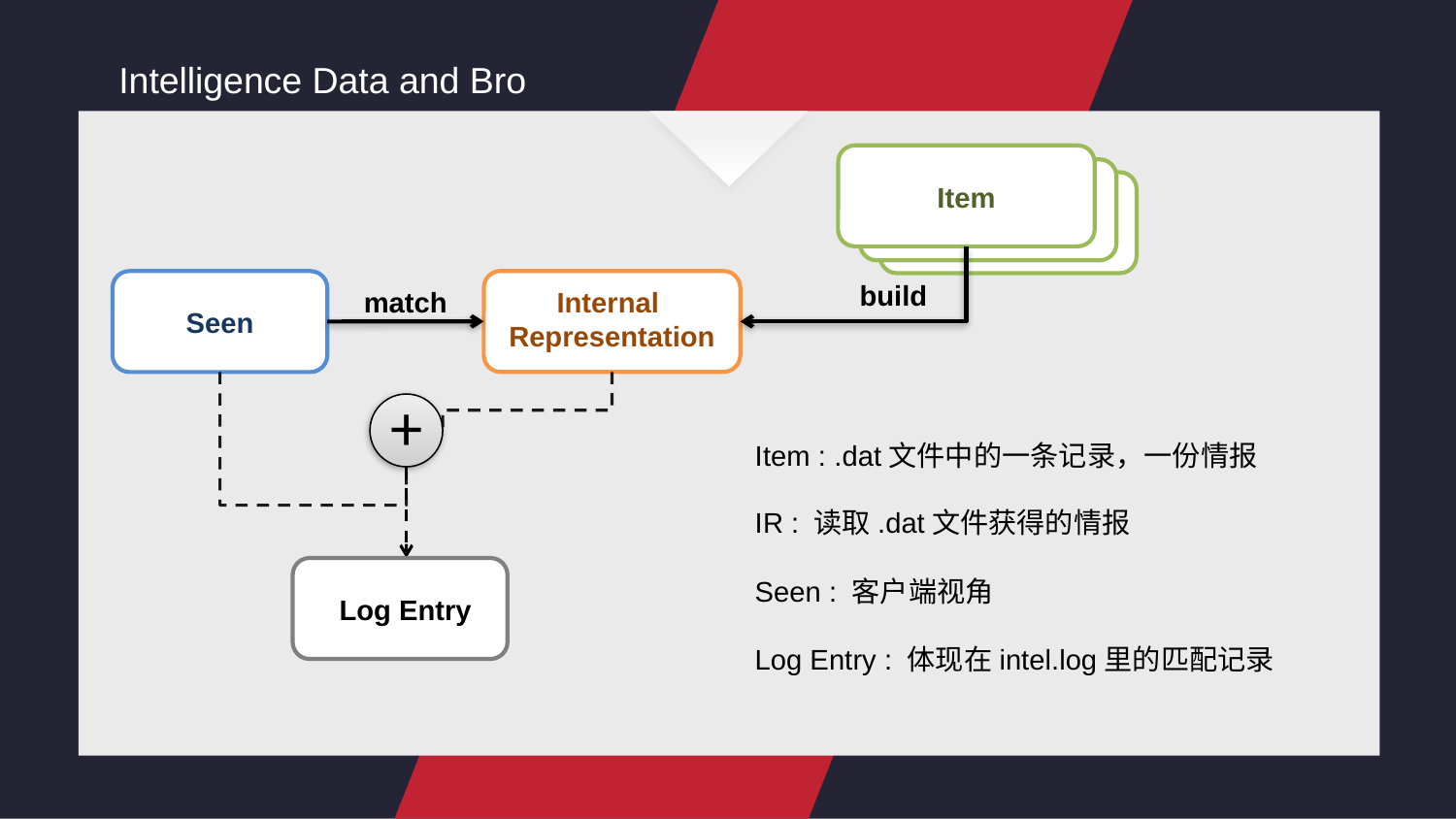

Intelligence Data and Bro

Item

build

match
Internal
Representation
Seen
+

Item : .dat文件中的一条记录，一份情报

IR : 读取.dat文件获得的情报

Seen : 客户端视角

Log Entry : 体现在intel.log里的匹配记录

Log Entry